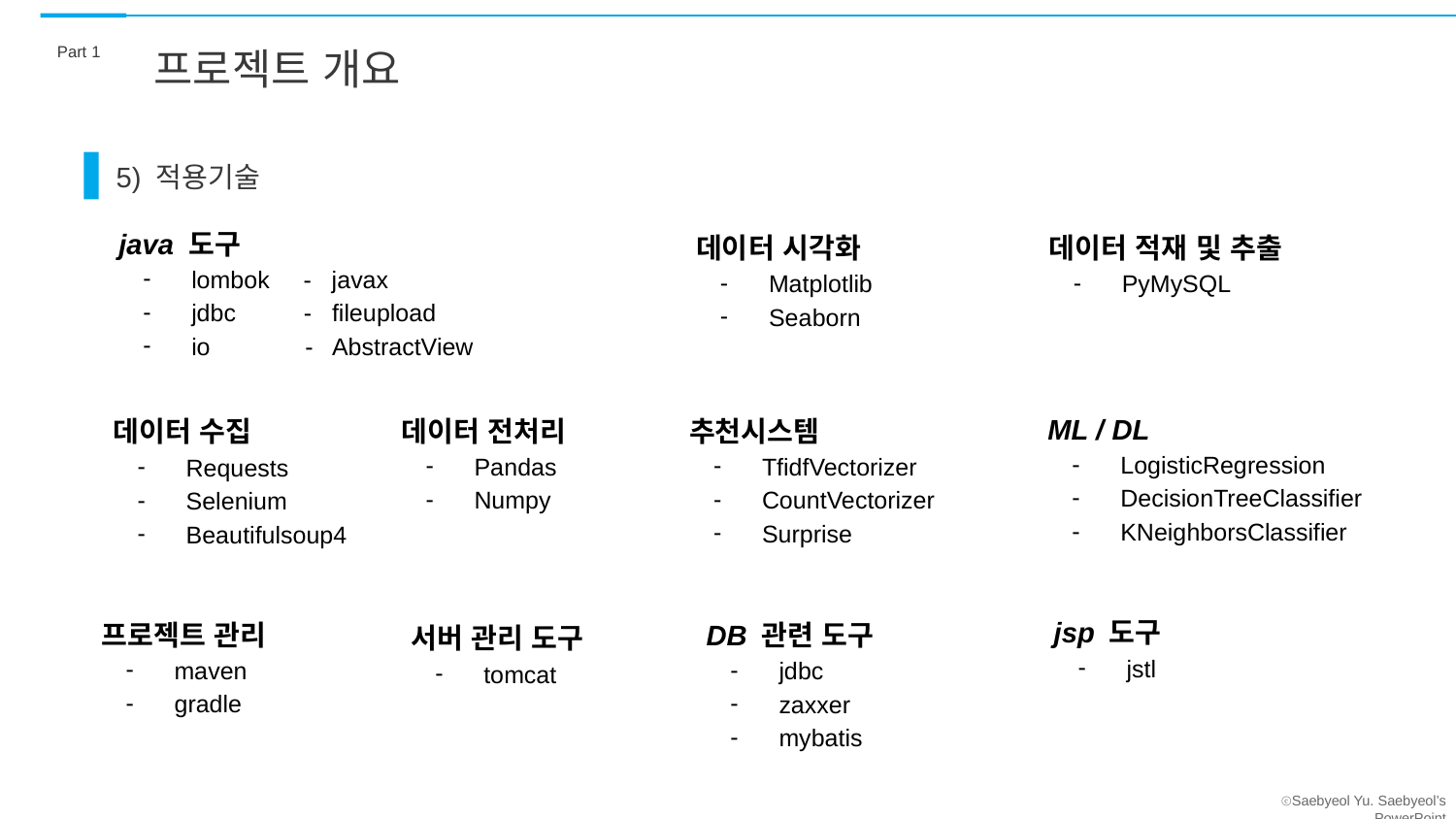

Part 1
프로젝트 개요

5) 적용기술
java 도구
lombok     -   javax
jdbc          -   fileupload
io              -   AbstractView
데이터 시각화
Matplotlib
Seaborn

데이터 적재 및 추출
PyMySQL

ML / DL
LogisticRegression
DecisionTreeClassifier
KNeighborsClassifier

데이터 전처리
Pandas
Numpy

추천시스템
TfidfVectorizer
CountVectorizer
Surprise

데이터 수집
Requests
Selenium
Beautifulsoup4

jsp 도구
jstl
프로젝트 관리
maven
gradle
DB 관련 도구
jdbc
zaxxer
mybatis
서버 관리 도구
tomcat